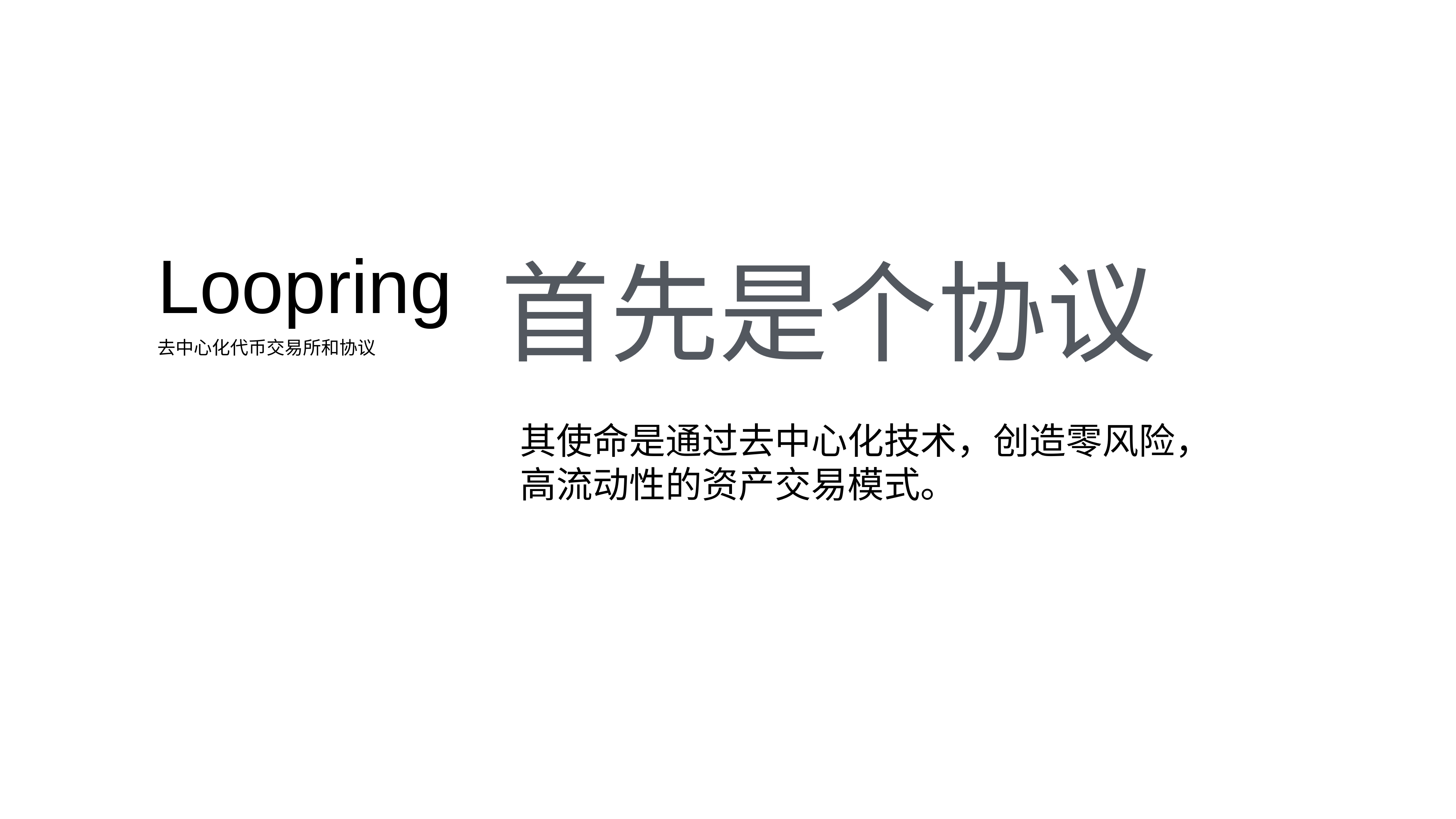

Loopring
去中心化代币交易所和协议
首先是个协议
其使命是通过去中心化技术，创造零风险，高流动性的资产交易模式。